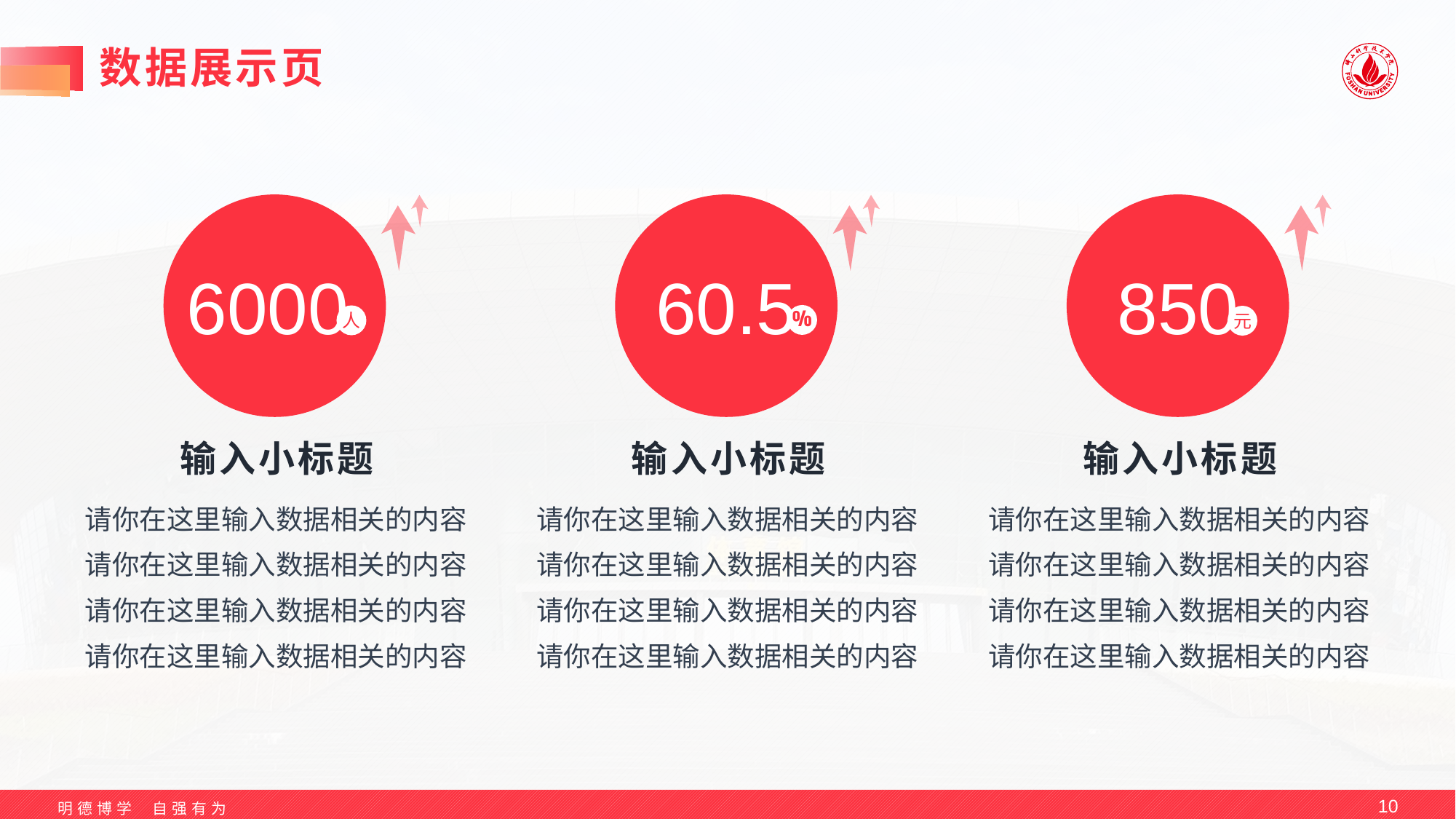

# 数据展示页

6000
60.5
850
%

人

元

输入小标题
输入小标题
输入小标题
请你在这里输入数据相关的内容
请你在这里输入数据相关的内容
请你在这里输入数据相关的内容
请你在这里输入数据相关的内容
请你在这里输入数据相关的内容
请你在这里输入数据相关的内容
请你在这里输入数据相关的内容
请你在这里输入数据相关的内容
请你在这里输入数据相关的内容
请你在这里输入数据相关的内容
请你在这里输入数据相关的内容
请你在这里输入数据相关的内容
10